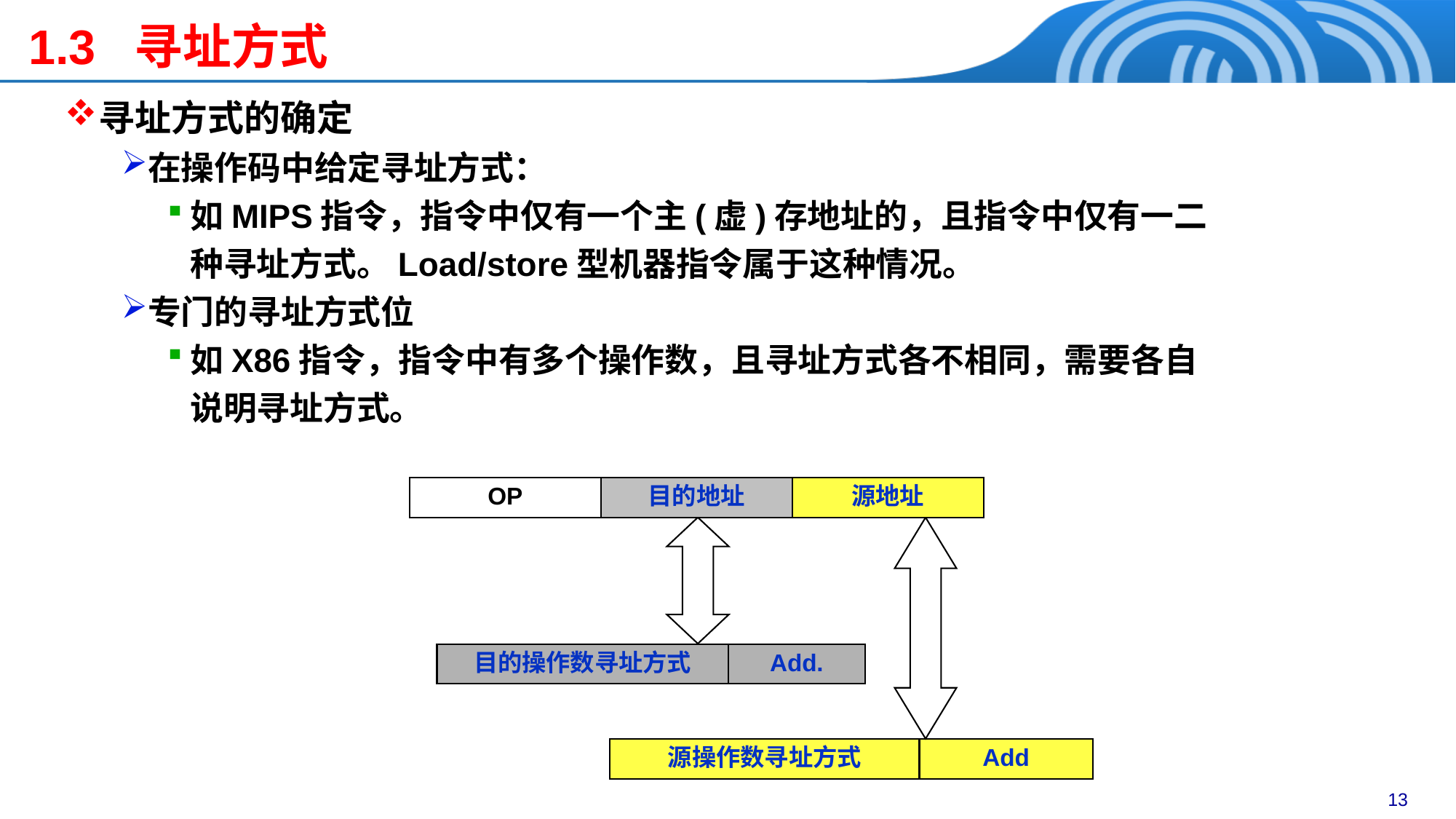

1.3  寻址方式
寻址方式的确定
在操作码中给定寻址方式：
如MIPS指令，指令中仅有一个主(虚)存地址的，且指令中仅有一二种寻址方式。Load/store型机器指令属于这种情况。
专门的寻址方式位
如X86指令，指令中有多个操作数，且寻址方式各不相同，需要各自说明寻址方式。
OP
目的地址
源地址
目的地址
源地址

目的操作数寻址方式
Add.

源操作数寻址方式
Add